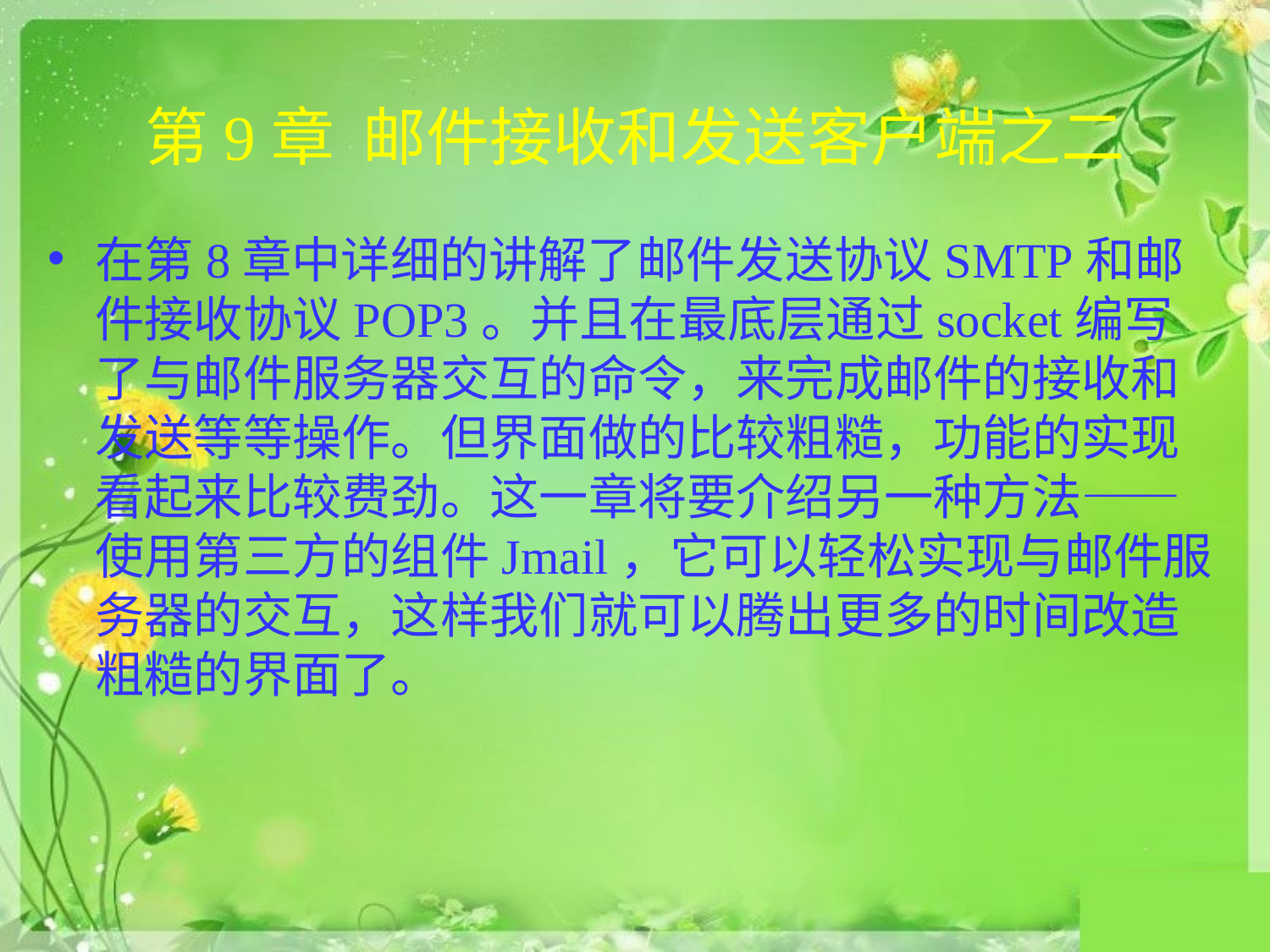

# 第9章  邮件接收和发送客户端之二
在第8章中详细的讲解了邮件发送协议SMTP和邮件接收协议POP3。并且在最底层通过socket编写了与邮件服务器交互的命令，来完成邮件的接收和发送等等操作。但界面做的比较粗糙，功能的实现看起来比较费劲。这一章将要介绍另一种方法——使用第三方的组件Jmail，它可以轻松实现与邮件服务器的交互，这样我们就可以腾出更多的时间改造粗糙的界面了。